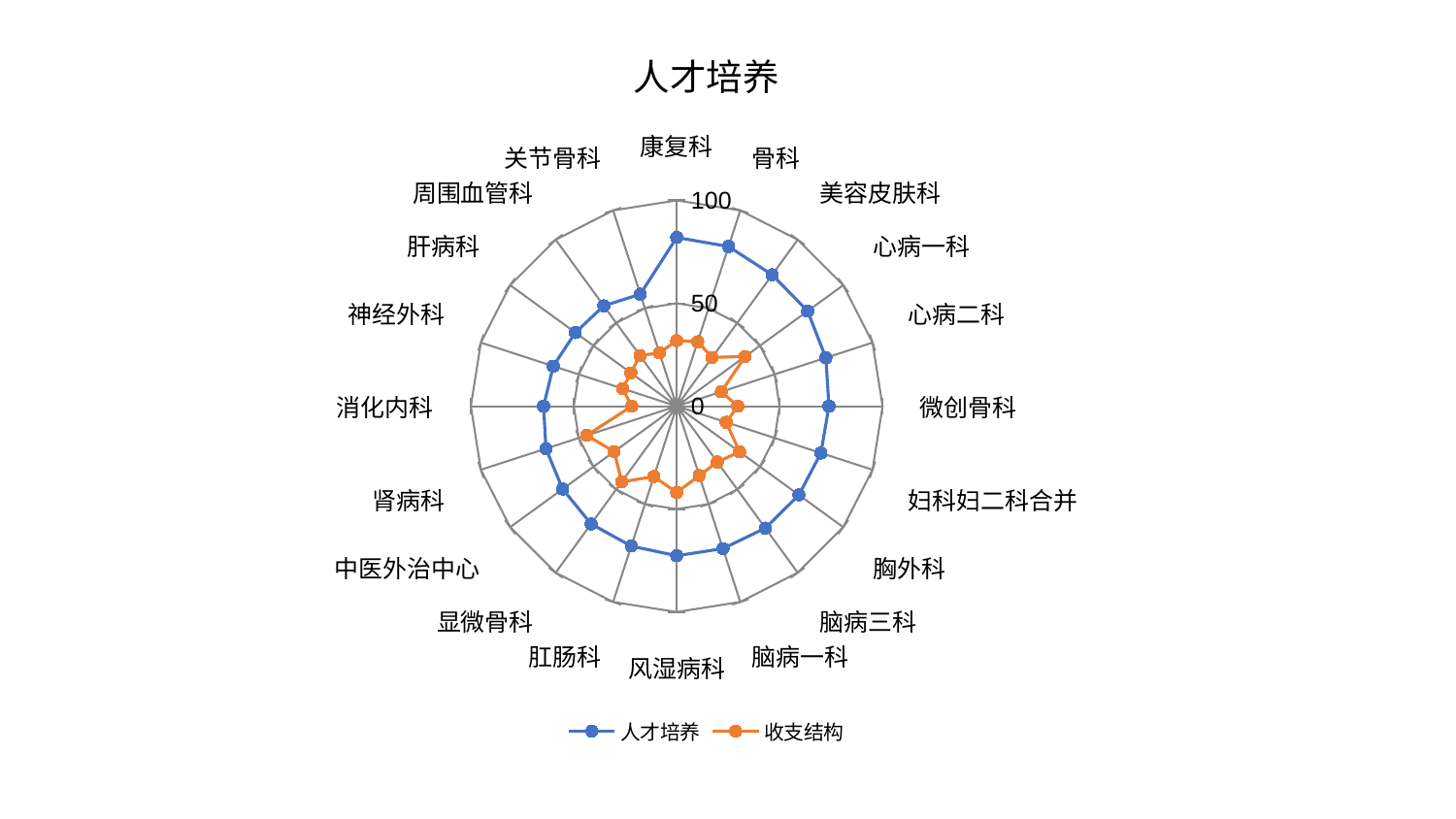

### Chart: 人才培养

| Category | 人才培养 | 收支结构 |
|---|---|---|
| 康复科 | 81.98122493544123 | 31.865489628171733 |
| 骨科 | 81.57927248730438 | 32.922916348877635 |
| 美容皮肤科 | 78.91558198952704 | 29.30920417829203 |
| 心病一科 | 78.61087831420814 | 41.14159235488372 |
| 心病二科 | 76.17493540472454 | 22.77953337085738 |
| 微创骨科 | 73.95547818902116 | 29.658668557952186 |
| 妇科妇二科合并 | 73.66017277969321 | 25.310661418989586 |
| 胸外科 | 73.37223967023482 | 37.74152762078159 |
| 脑病三科 | 73.25533003522007 | 33.56101281637682 |
| 脑病一科 | 72.76397602386255 | 35.46659745154778 |
| 风湿病科 | 72.66218479867273 | 41.93451020194697 |
| 肛肠科 | 71.45524904339607 | 35.95007689621907 |
| 显微骨科 | 70.72849095038119 | 45.46045812340046 |
| 中医外治中心 | 68.4873935675524 | 37.551684913726234 |
| 肾病科 | 66.77933182347907 | 45.95106388421056 |
| 消化内科 | 64.66063182285309 | 21.838477197867107 |
| 神经外科 | 63.02476391249099 | 27.61809410631191 |
| 肝病科 | 60.857633464770025 | 27.54470227959304 |
| 周围血管科 | 60.275552959770685 | 30.383569697269248 |
| 关节骨科 | 57.24171238771464 | 27.301095475067783 |
73